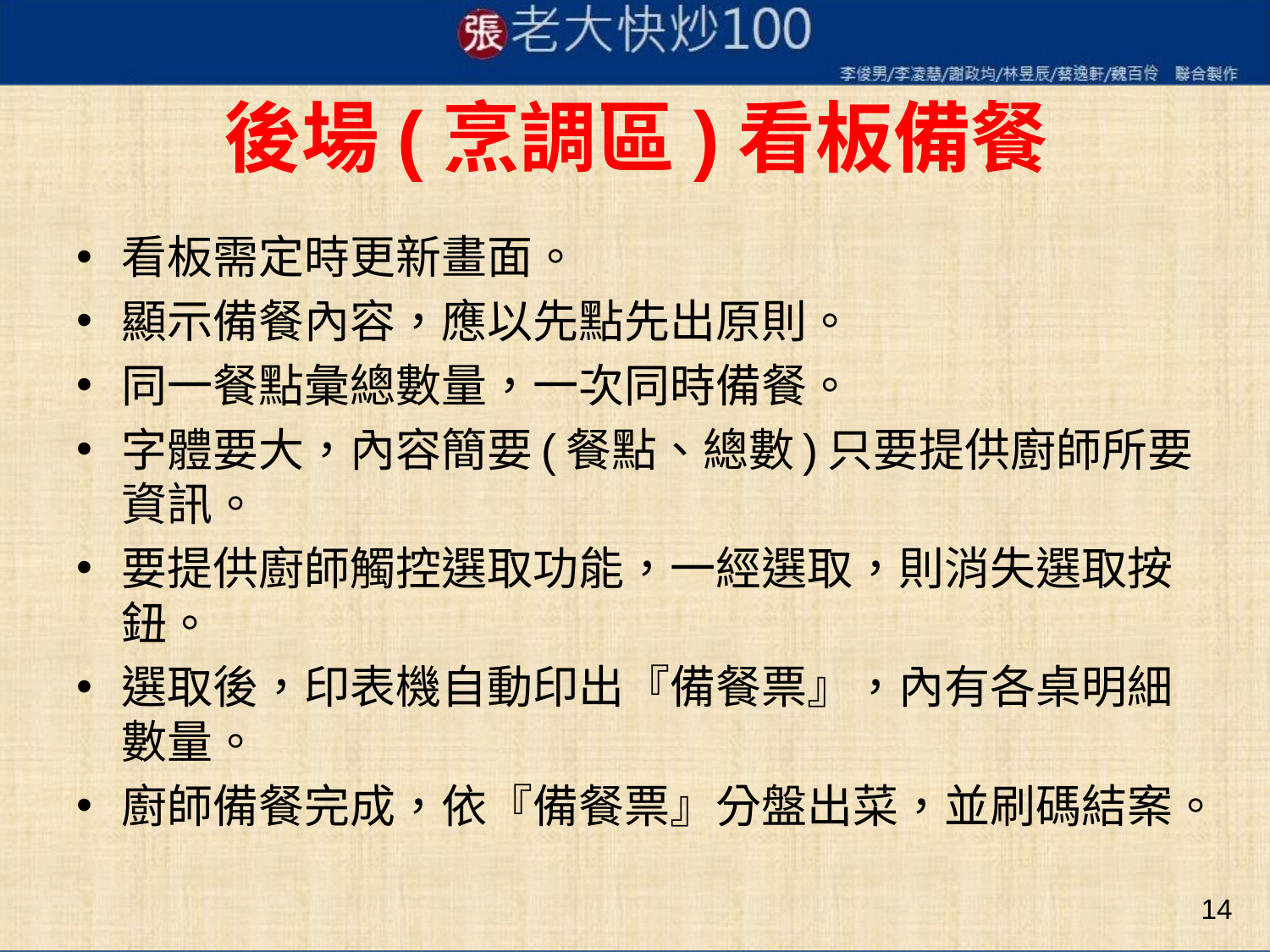

# 後場(烹調區)看板備餐
看板需定時更新畫面。
顯示備餐內容，應以先點先出原則。
同一餐點彙總數量，一次同時備餐。
字體要大，內容簡要(餐點、總數)只要提供廚師所要資訊。
要提供廚師觸控選取功能，一經選取，則消失選取按鈕。
選取後，印表機自動印出『備餐票』，內有各桌明細數量。
廚師備餐完成，依『備餐票』分盤出菜，並刷碼結案。
14